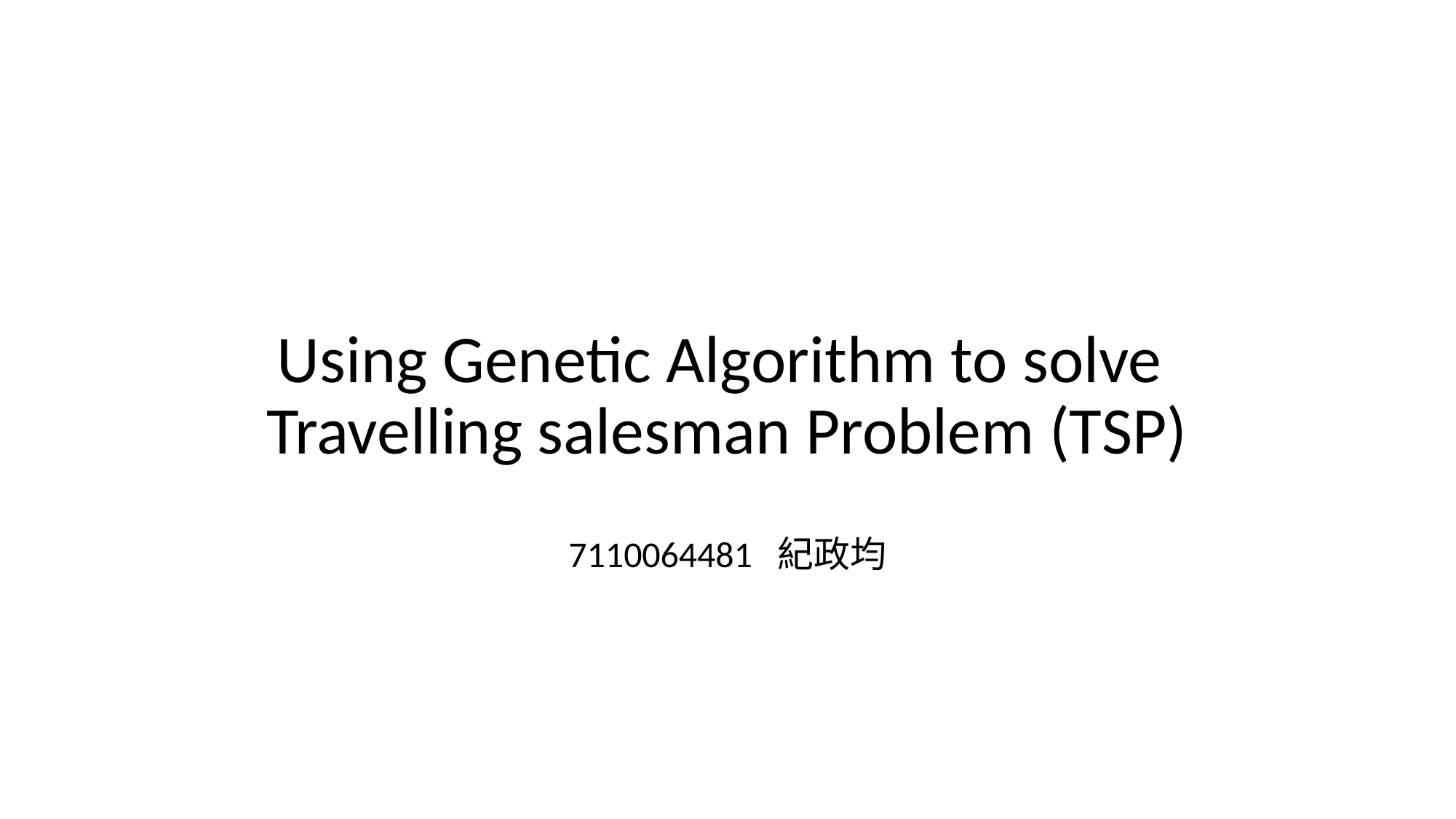

# Using Genetic Algorithm to solve Travelling salesman Problem (TSP)
7110064481  紀政均